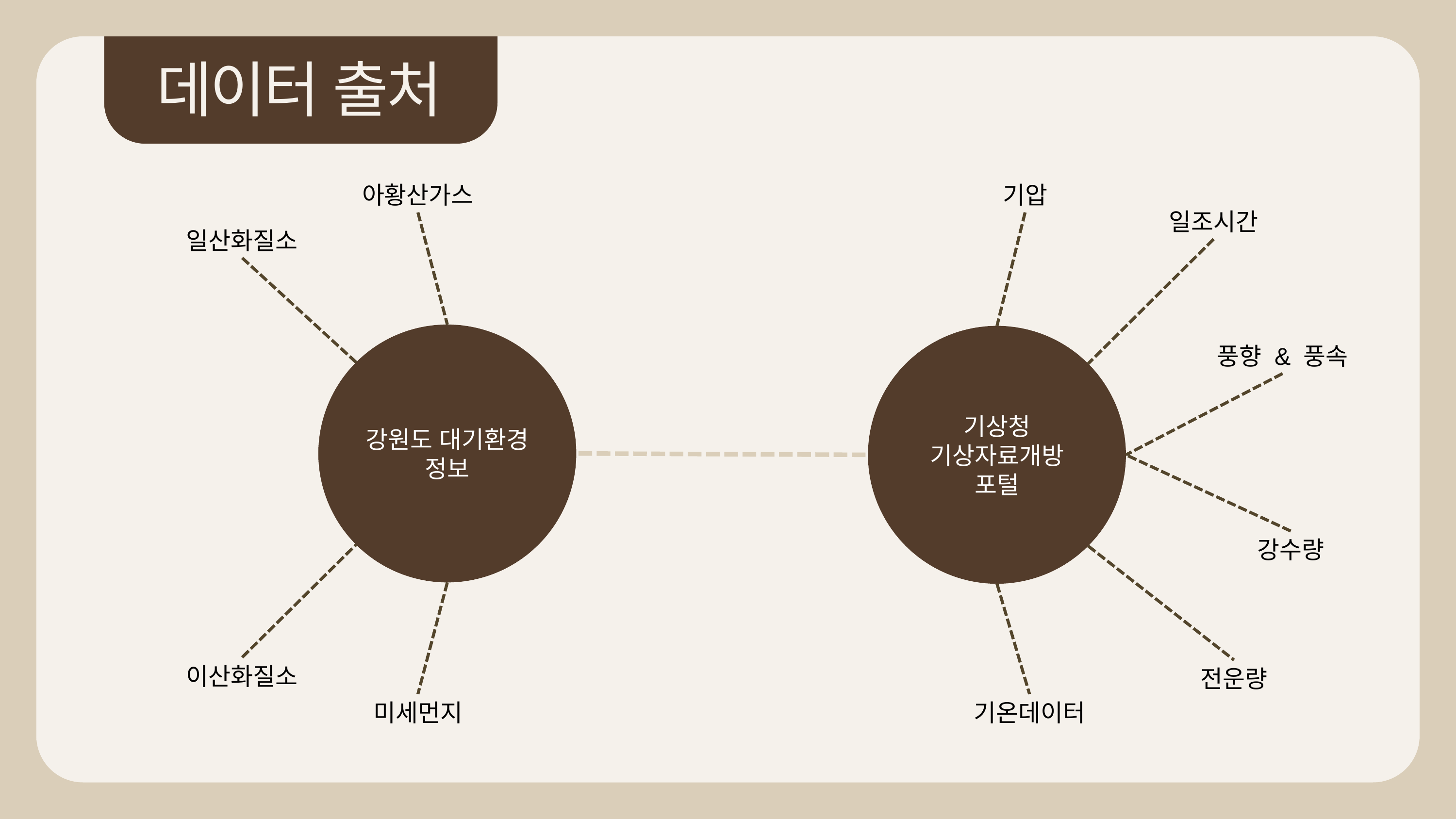

데이터 출처

기압
아황산가스
일조시간
일산화질소
강원도 대기환경 정보
기상청 기상자료개방
포털
풍향 & 풍속
강수량
이산화질소
전운량
미세먼지
기온데이터